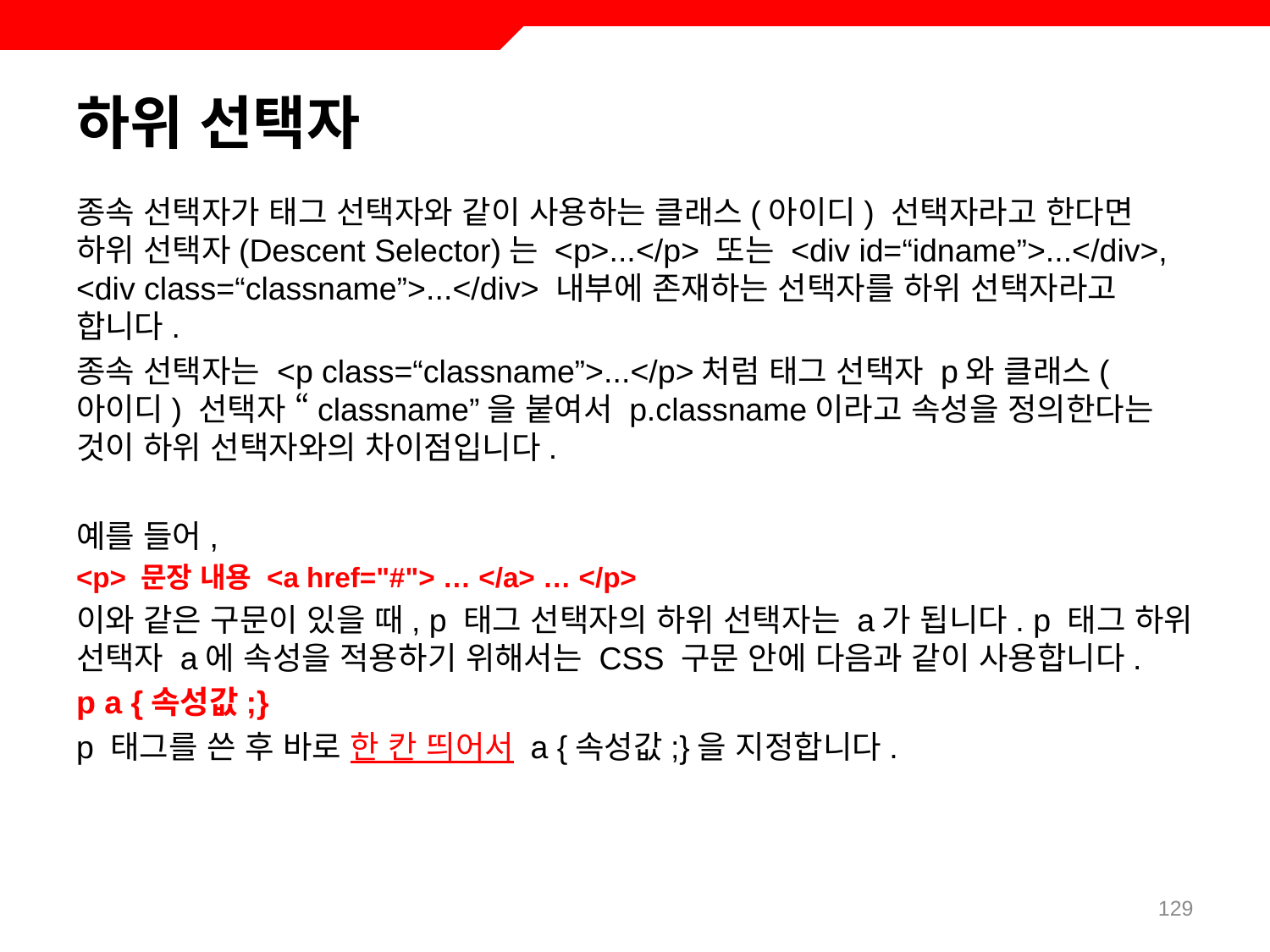

# 하위 선택자
종속 선택자가 태그 선택자와 같이 사용하는 클래스(아이디) 선택자라고 한다면 하위 선택자(Descent Selector)는 <p>...</p> 또는 <div id=“idname”>...</div>, <div class=“classname”>...</div> 내부에 존재하는 선택자를 하위 선택자라고 합니다.
종속 선택자는 <p class=“classname”>...</p>처럼 태그 선택자 p와 클래스(아이디) 선택자 “classname”을 붙여서 p.classname이라고 속성을 정의한다는 것이 하위 선택자와의 차이점입니다.

예를 들어,
<p> 문장 내용 <a href="#"> … </a> … </p>
이와 같은 구문이 있을 때, p 태그 선택자의 하위 선택자는 a가 됩니다. p 태그 하위 선택자 a에 속성을 적용하기 위해서는 CSS 구문 안에 다음과 같이 사용합니다.
p a {속성값;}
p 태그를 쓴 후 바로 한 칸 띄어서 a {속성값;}을 지정합니다.
129